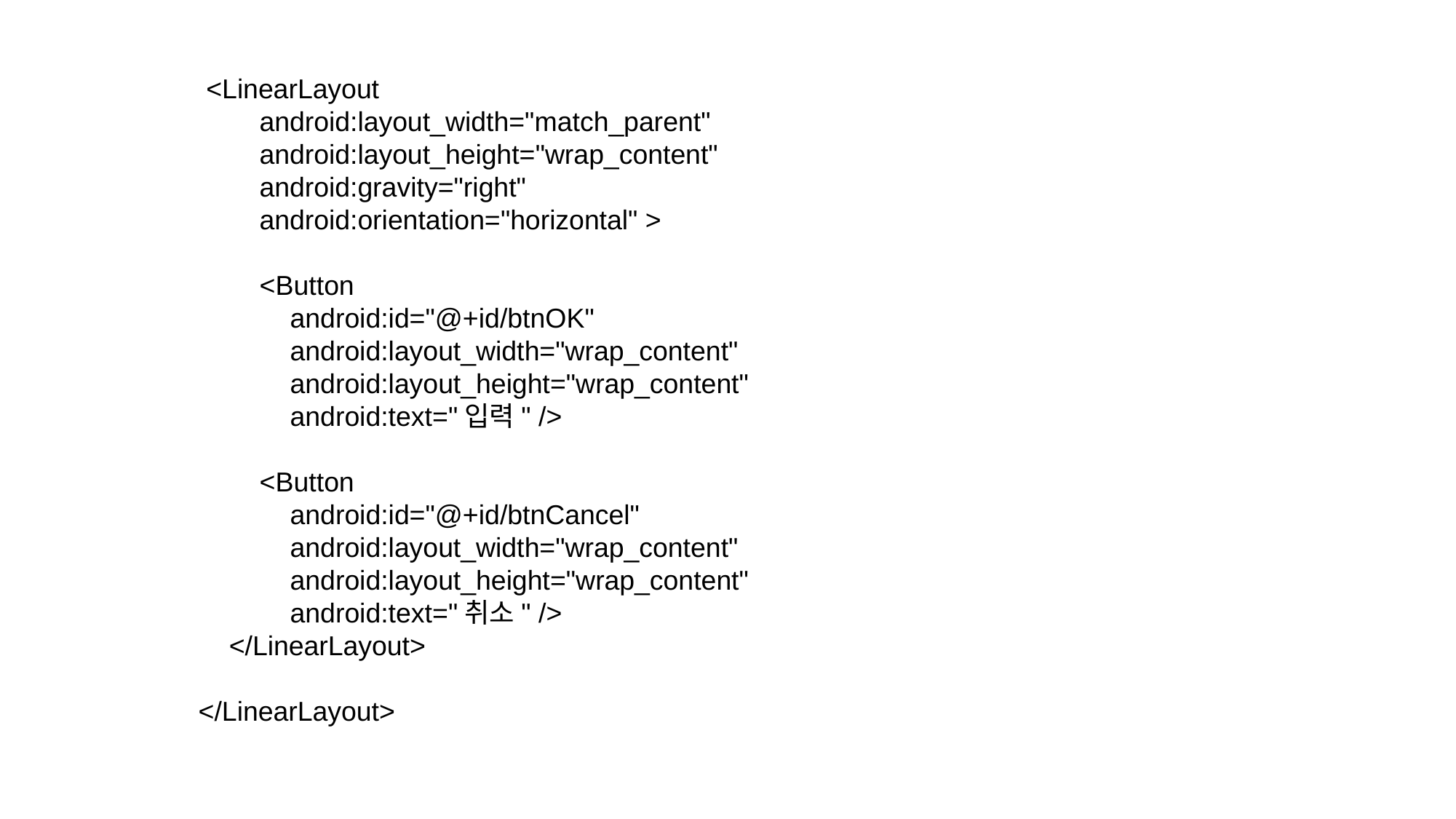

<LinearLayout
        android:layout_width="match_parent"
        android:layout_height="wrap_content"
        android:gravity="right"
        android:orientation="horizontal" >

        <Button
            android:id="@+id/btnOK"
            android:layout_width="wrap_content"
            android:layout_height="wrap_content"
            android:text="입력" />

        <Button
            android:id="@+id/btnCancel"
            android:layout_width="wrap_content"
            android:layout_height="wrap_content"
            android:text="취소" />
    </LinearLayout>

</LinearLayout>